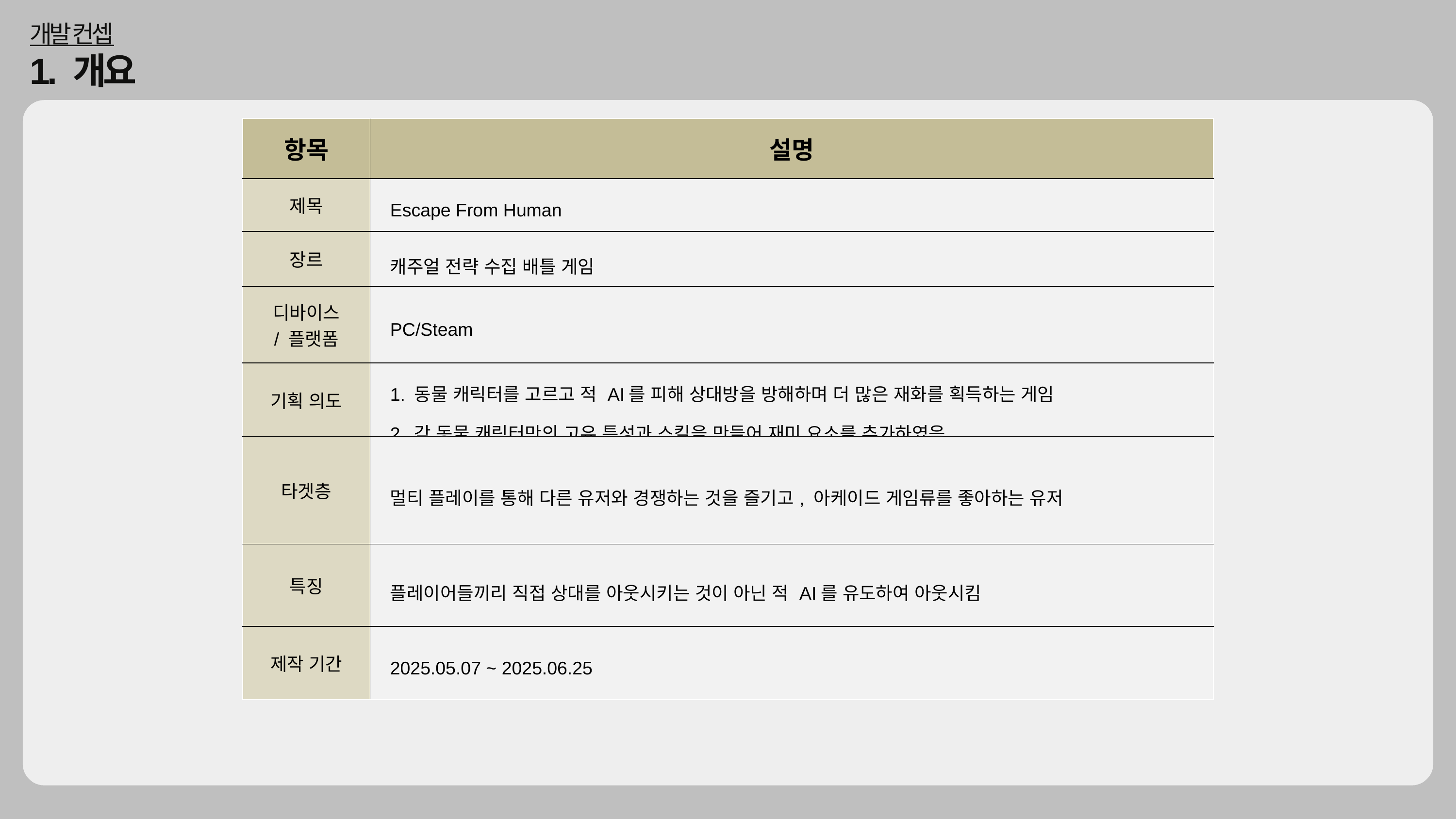

개발 컨셉
1. 개요

| 항목 | 설명 |
| --- | --- |
| 제목 | Escape From Human |
| 장르 | 캐주얼 전략 수집 배틀 게임 |
| 디바이스 / 플랫폼 | PC/Steam |
| 기획 의도 | 1. 동물 캐릭터를 고르고 적 AI를 피해 상대방을 방해하며 더 많은 재화를 획득하는 게임 2. 각 동물 캐릭터만의 고유 특성과 스킬을 만들어 재미 요소를 추가하였음 |
| 타겟층 | 멀티 플레이를 통해 다른 유저와 경쟁하는 것을 즐기고, 아케이드 게임류를 좋아하는 유저 |
| 특징 | 플레이어들끼리 직접 상대를 아웃시키는 것이 아닌 적 AI를 유도하여 아웃시킴 |
| 제작 기간 | 2025.05.07 ~ 2025.06.25 |